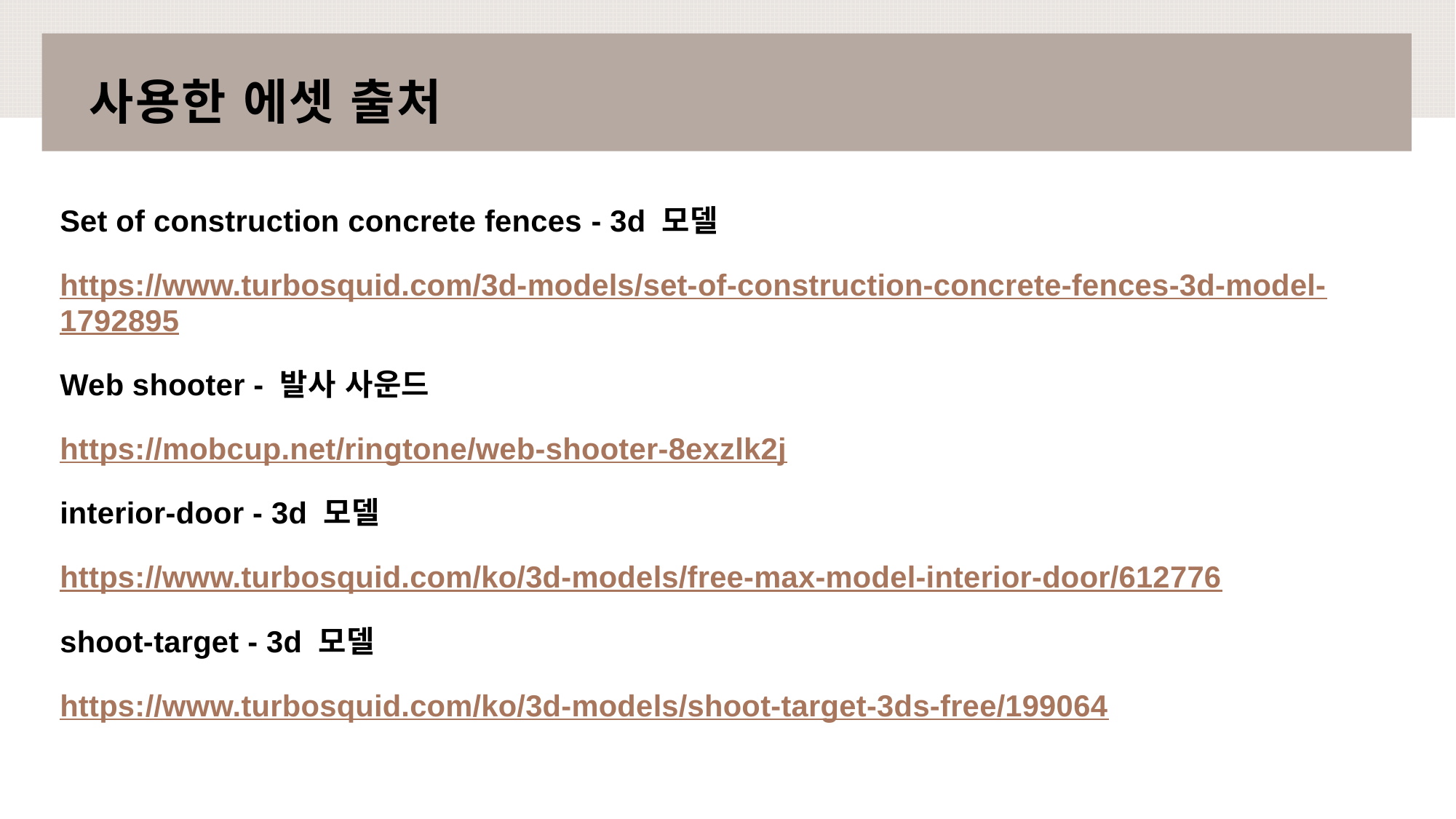

# 사용한 에셋 출처
Set of construction concrete fences - 3d 모델
https://www.turbosquid.com/3d-models/set-of-construction-concrete-fences-3d-model-1792895
Web shooter - 발사 사운드
https://mobcup.net/ringtone/web-shooter-8exzlk2j
interior-door - 3d 모델
https://www.turbosquid.com/ko/3d-models/free-max-model-interior-door/612776
shoot-target - 3d 모델
https://www.turbosquid.com/ko/3d-models/shoot-target-3ds-free/199064